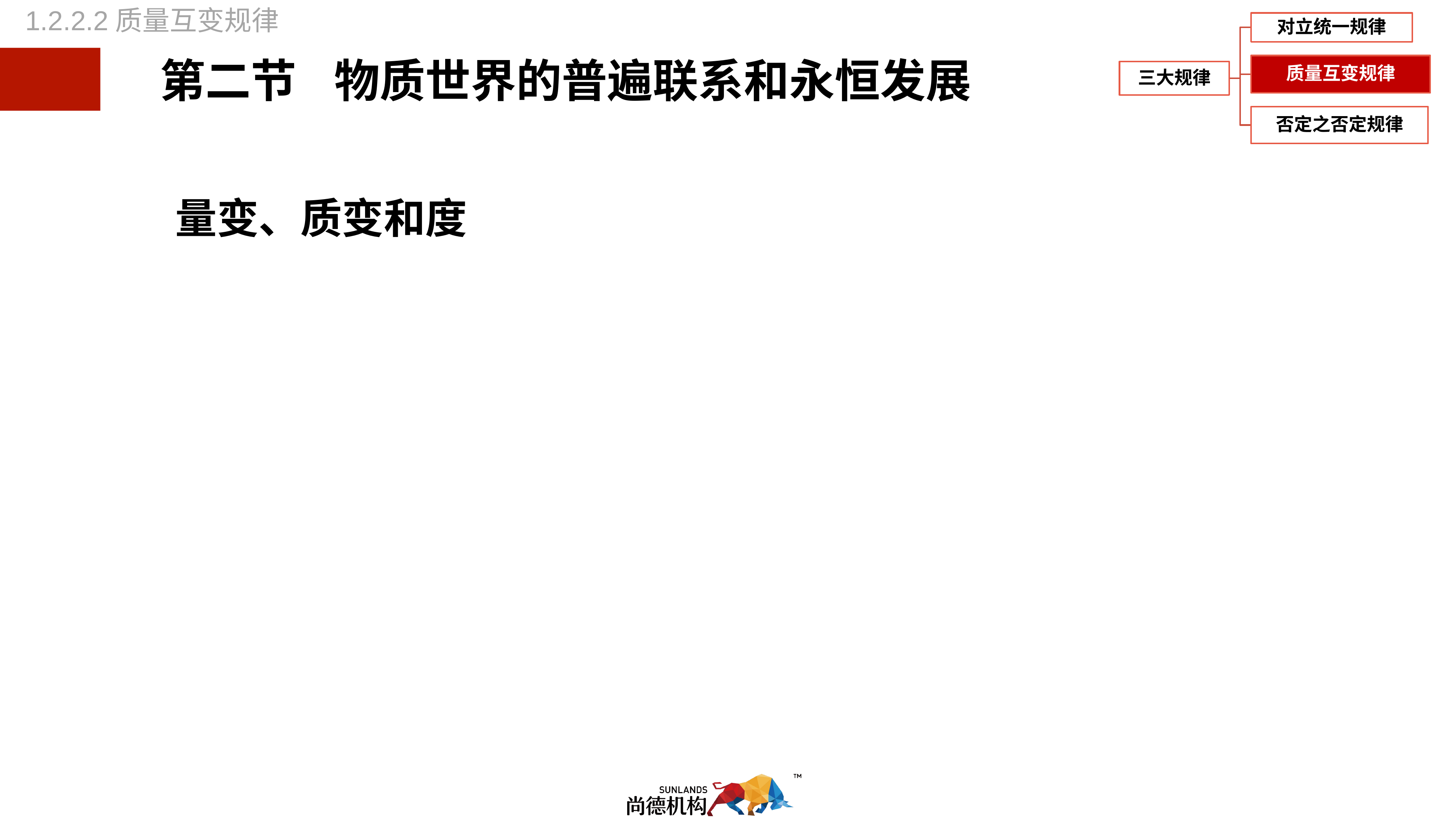

1.2.2.2质量互变规律
三大规律
对立统一规律
质量互变规律
否定之否定规律
量变、质变和度